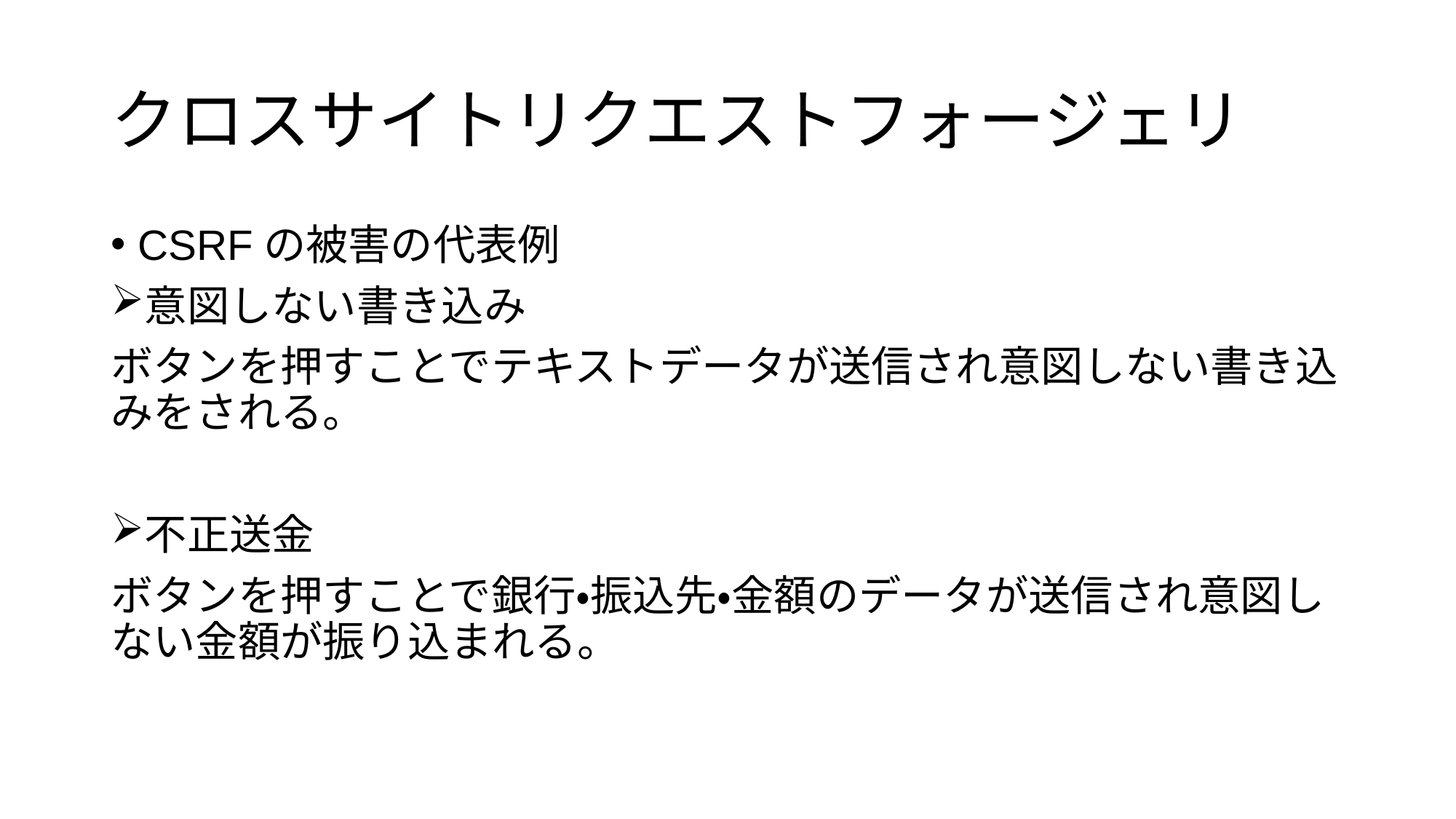

# クロスサイトリクエストフォージェリ
CSRFの被害の代表例
意図しない書き込み
ボタンを押すことでテキストデータが送信され意図しない書き込みをされる。

不正送金
ボタンを押すことで銀行・振込先・金額のデータが送信され意図しない金額が振り込まれる。